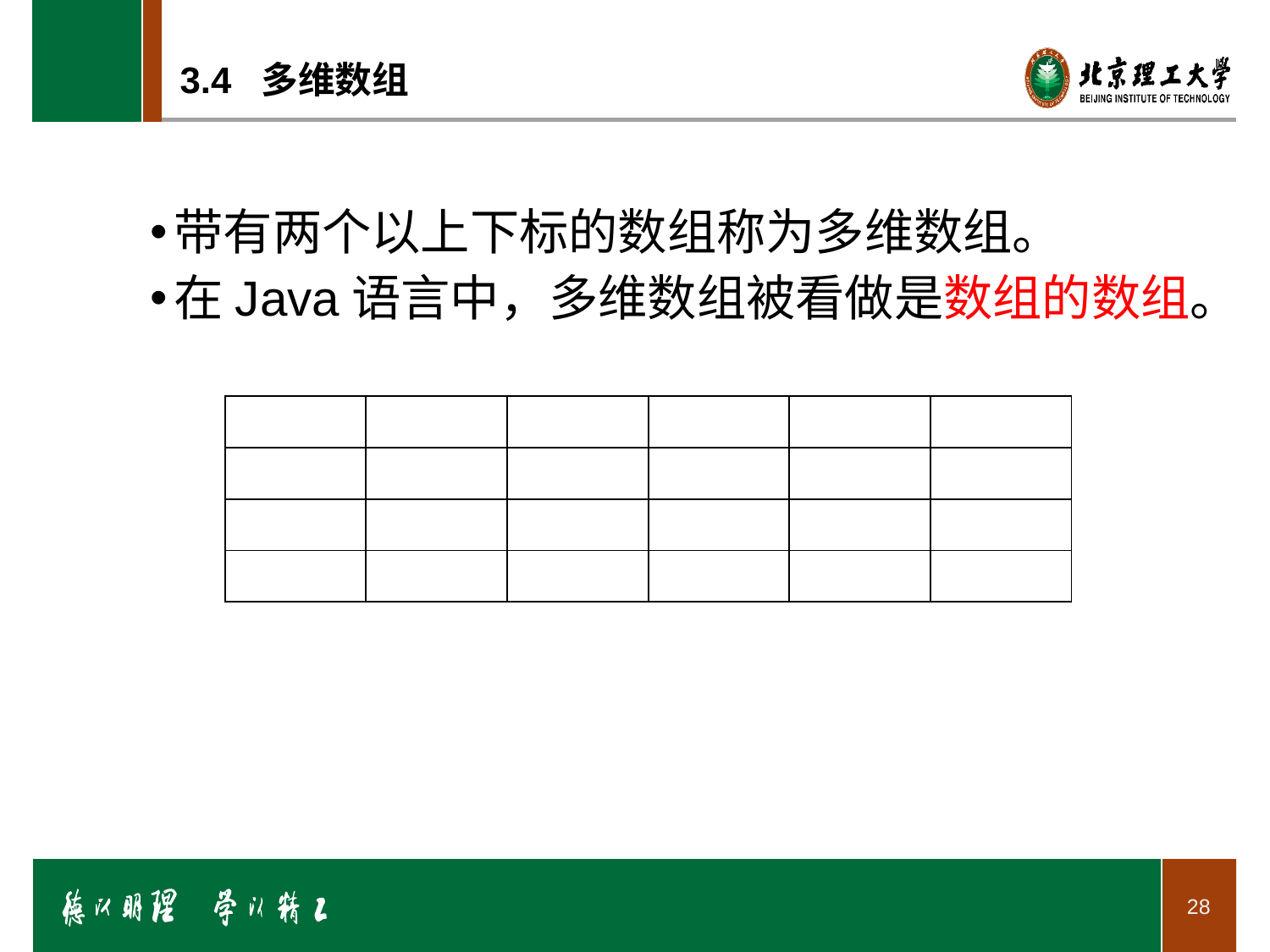

# 3.4  多维数组
带有两个以上下标的数组称为多维数组。
在Java语言中，多维数组被看做是数组的数组。
|  |  |  |  |  |  |
| --- | --- | --- | --- | --- | --- |
|  |  |  |  |  |  |
|  |  |  |  |  |  |
|  |  |  |  |  |  |